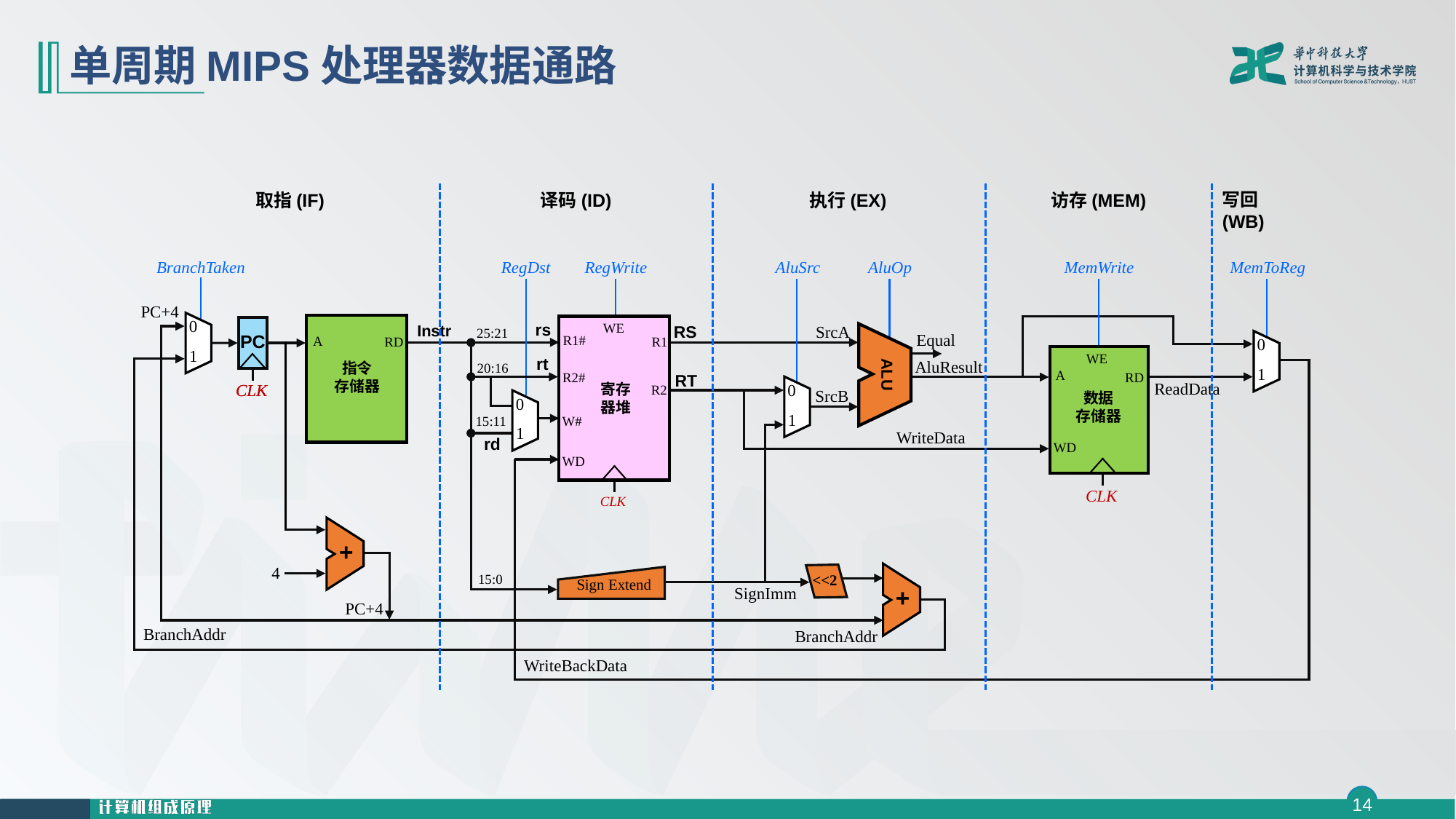

# 单周期MIPS处理器数据通路
取指(IF)
译码(ID)
执行(EX)
访存(MEM)
写回(WB)
BranchTaken
RegDst
RegWrite
AluSrc
AluOp
MemWrite

MemToReg
PC+4
0

1
WE

R1#
R1
R2#
寄存
器堆
R2
W#
WD
CLK
rs
Instr

A
RD
指令
存储器
SrcA
RS

25:21

ALU
Equal
PC
0

1
WE

A
RD
数据
存储器
WD
rt
AluResult
20:16
RT
ReadData
CLK
CLK
0

1
SrcB
0

1

15:11
WriteData
rd
CLK
+

4
<<2

+

15:0

Sign Extend
SignImm
PC+4
BranchAddr
BranchAddr
WriteBackData